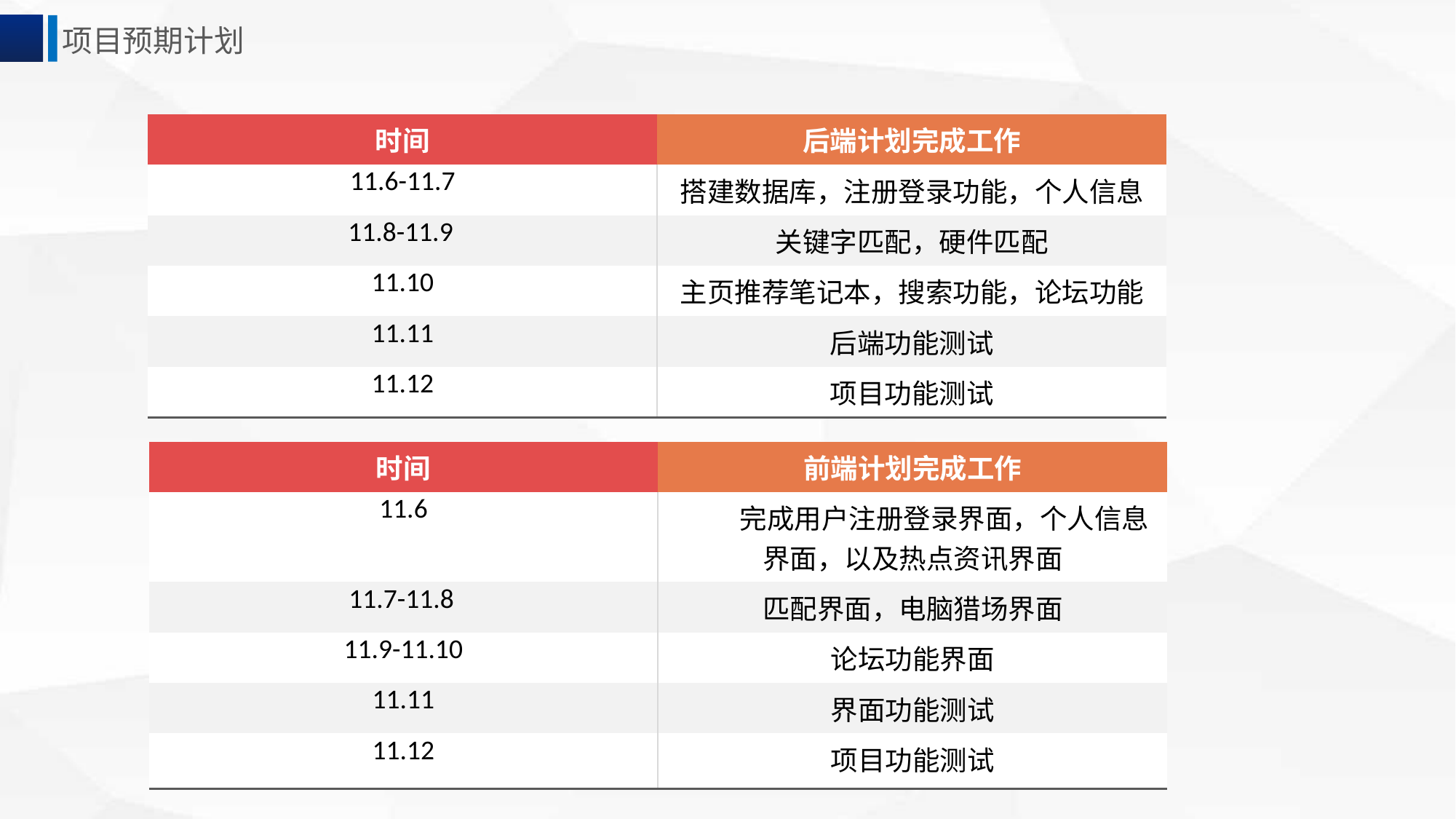

项目预期计划

| 时间 | 后端计划完成工作 |
| --- | --- |
| 11.6-11.7 | 搭建数据库，注册登录功能，个人信息 |
| 11.8-11.9 | 关键字匹配，硬件匹配 |
| 11.10 | 主页推荐笔记本，搜索功能，论坛功能 |
| 11.11 | 后端功能测试 |
| 11.12 | 项目功能测试 |
| 时间 | 前端计划完成工作 |
| --- | --- |
| 11.6 | 完成用户注册登录界面，个人信息界面，以及热点资讯界面 |
| 11.7-11.8 | 匹配界面，电脑猎场界面 |
| 11.9-11.10 | 论坛功能界面 |
| 11.11 | 界面功能测试 |
| 11.12 | 项目功能测试 |